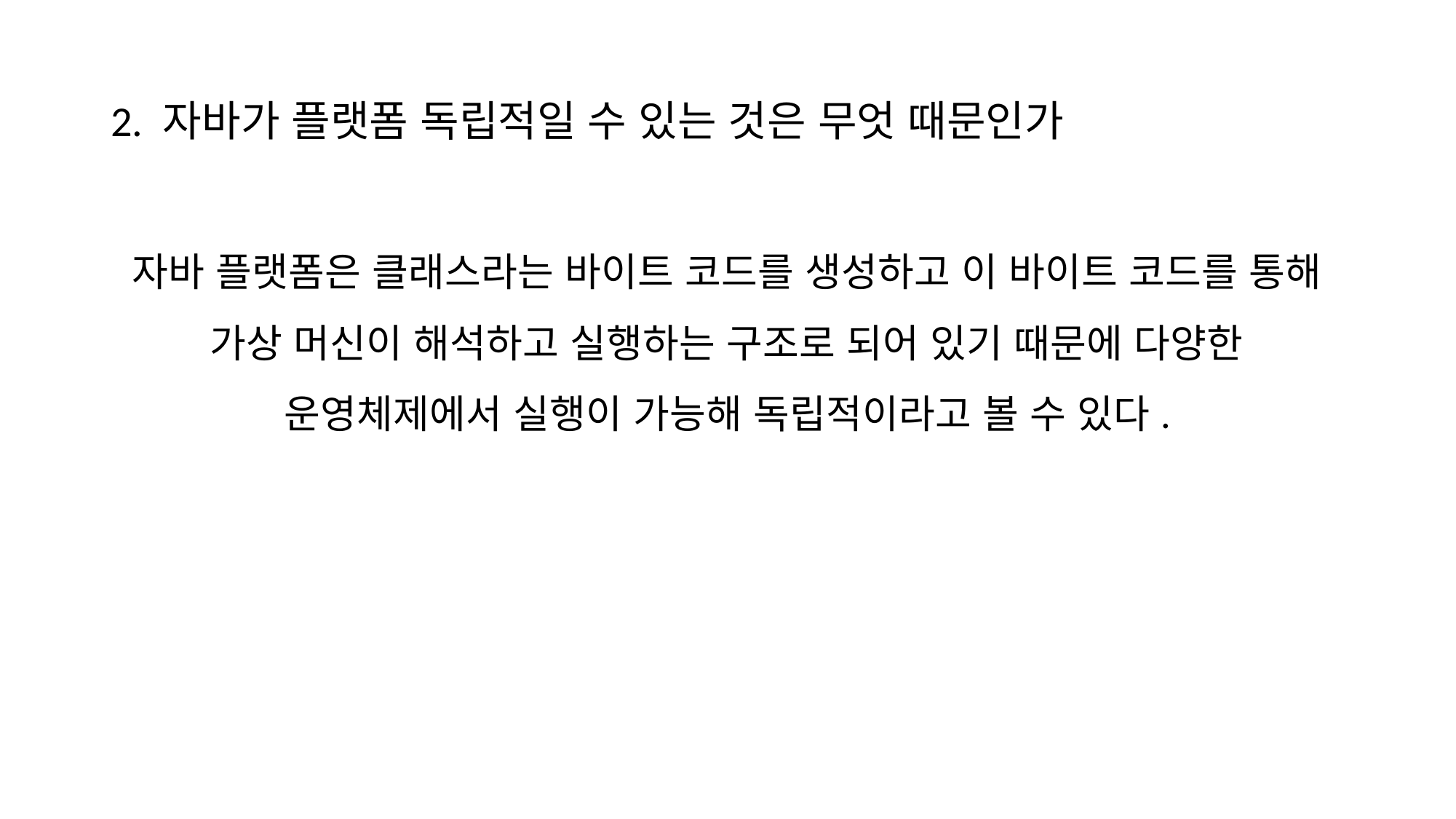

# 2. 자바가 플랫폼 독립적일 수 있는 것은 무엇 때문인가
자바 플랫폼은 클래스라는 바이트 코드를 생성하고 이 바이트 코드를 통해 가상 머신이 해석하고 실행하는 구조로 되어 있기 때문에 다양한 운영체제에서 실행이 가능해 독립적이라고 볼 수 있다.